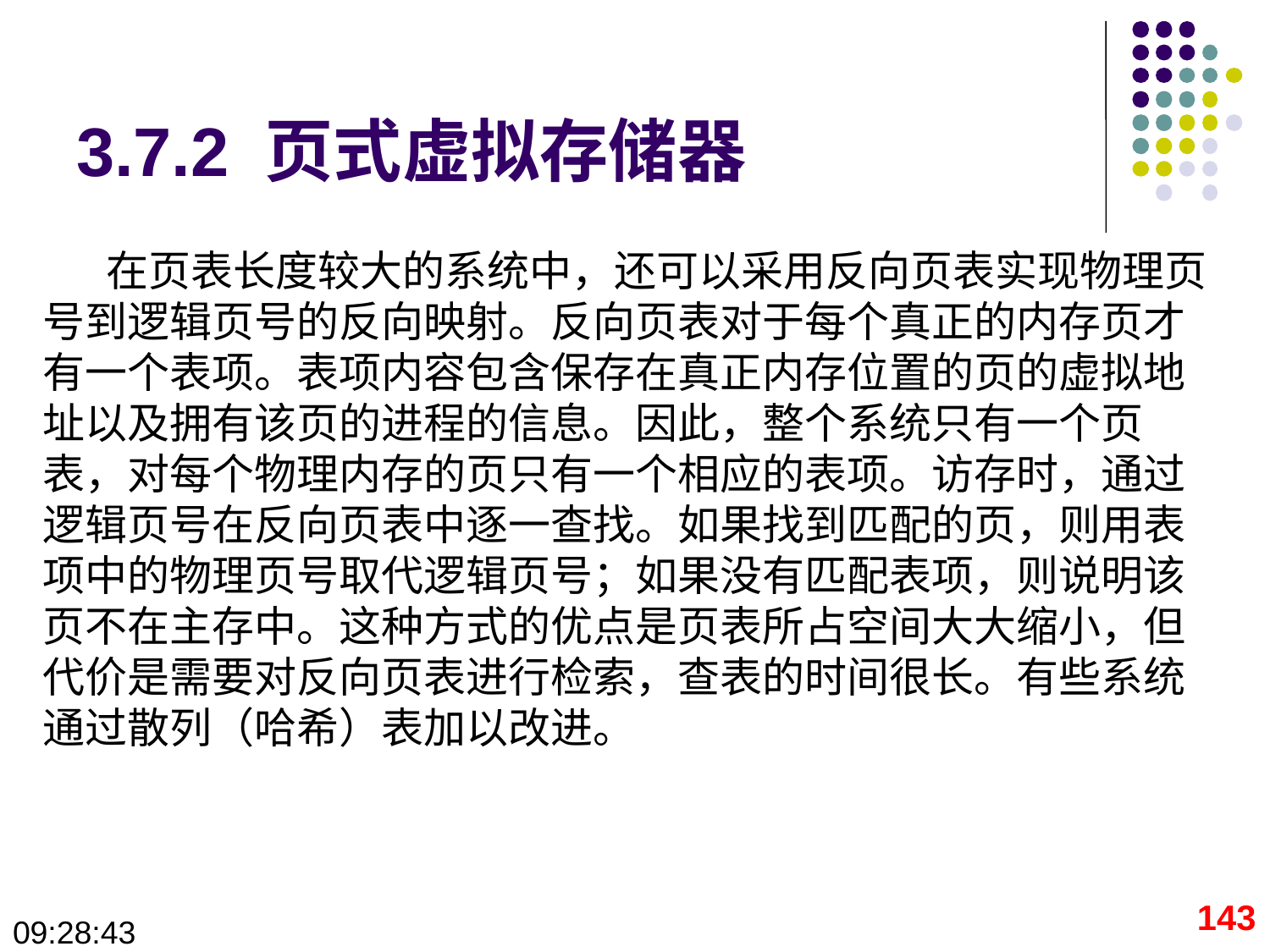

# 3.7.2 页式虚拟存储器
在页表长度较大的系统中，还可以采用反向页表实现物理页号到逻辑页号的反向映射。反向页表对于每个真正的内存页才有一个表项。表项内容包含保存在真正内存位置的页的虚拟地址以及拥有该页的进程的信息。因此，整个系统只有一个页表，对每个物理内存的页只有一个相应的表项。访存时，通过逻辑页号在反向页表中逐一查找。如果找到匹配的页，则用表项中的物理页号取代逻辑页号；如果没有匹配表项，则说明该页不在主存中。这种方式的优点是页表所占空间大大缩小，但代价是需要对反向页表进行检索，查表的时间很长。有些系统通过散列（哈希）表加以改进。
143
09:28:43